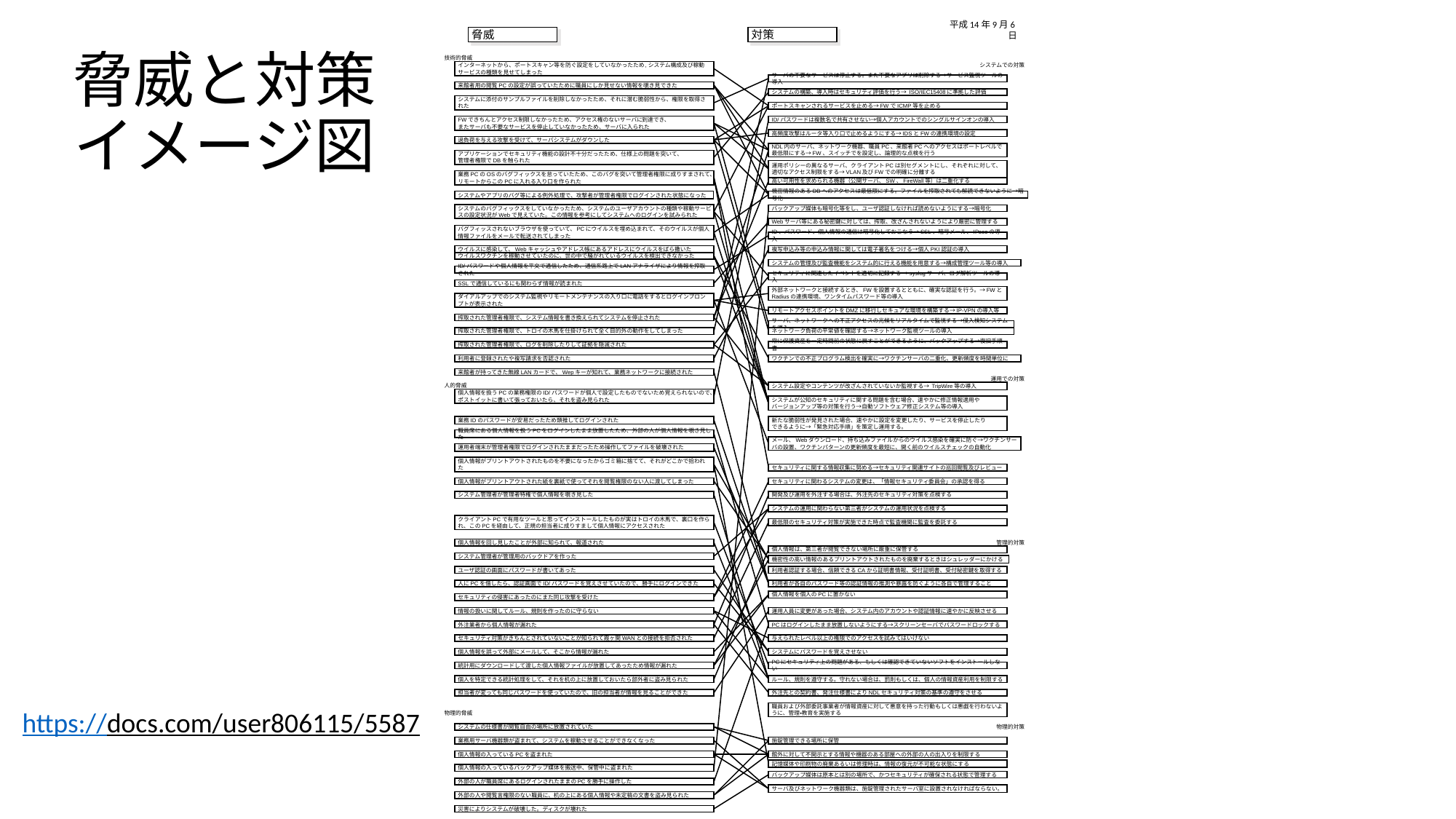

平成14年9月6日
脅威
対策
# 脅威と対策 イメージ図
技術的脅威
インターネットから、ポートスキャン等を防ぐ設定をしていなかったため,システム構成及び稼動サービスの種類を見せてしまった
システムでの対策
サーバの不要なサービスは停止する。また不要なアプリは削除する→サービス監視ツールの導入
来館者用の閲覧PCの設定が誤っていたために職員にしか見せない情報を覗き見できた
システムの構築、導入時はセキュリティ評価を行う→ ISO/IEC15408に準拠した評価
システムに添付のサンプルファイルを削除しなかったため、それに潜む脆弱性から、権限を取得された
ポートスキャンされるサービスを止める→FWでICMP等を止める
FWできちんとアクセス制限しなかったため、アクセス権のないサーバに到達でき、
またサーバも不要なサービスを停止していなかったため、サーバに入られた
ID/パスワードは複数名で共有させない→個人アカウントでのシングルサインオンの導入
高頻度攻撃はルータ等入り口で止めるようにする→IDSとFWの連携環境の設定
過負荷を与える攻撃を受けて、サーバシステムがダウンした
NDL内のサーバ、ネットワーク機器、職員PC、来館者PCへのアクセスはポートレベルで最低限にする→FW、スイッチでを設定し、論理的な点検を行う
アプリケーションでセキュリティ機能の設計不十分だったため、仕様上の問題を突いて、
管理者権限でDBを触られた
運用ポリシーの異なるサーバ、クライアントPCは別セグメントにし、それぞれに対して、適切なアクセス制限をする→VLAN及びFWでの明確に分離する
業務PCのOSのバグフィックスを怠っていたため、このバグを突いて管理者権限に成りすまされて、
リモートからこのPCに入れる入り口を作られた
高い可用性を求められる機器（公開サーバ、SW、FireWall等）は二重化する
システムやアプリのバグ等による例外処理で、攻撃者が管理者権限でログインされた状態になった
機密情報のあるDBへのアクセスは最低限にする。ファイルを搾取されても解読できないように→暗号化
システムのバグフィックスをしていなかったため、システムのユーザアカウントの種類や稼動サービスの設定状況がWebで見えていた。この情報を参考にしてシステムへのログインを試みられた
バックアップ媒体も暗号化等をし、ユーザ認証しなければ読めないようにする→暗号化
Webサーバ等にある秘密鍵に対しては、搾取、改ざんされないようにより厳密に管理する
バグフィッスされないブラウザを使っていて、PCにウイルスを埋め込まれて、そのウイルスが個人情報ファイルをメールで転送されてしまった
ID、パスワード、個人情報の通信は暗号化しておこなう→SSL、暗号メール、IPsecの導入
ウイルスに感染して、Webキャッシュやアドレス帳にあるアドレスにウイルスをばら撒いた
複写申込み等の申込み情報に関しては電子署名をつける→個人PKI認証の導入
ウイルスワクチンを稼動させていたのに、世の中で騒がれているウイルスを検出できなかった
システムの管理及び監査機能をシステム的に行える機能を用意する→構成管理ツール等の導入
ID/パスワードや個人情報を平文で通信したため、通信系路上でLANアナライザにより情報を搾取された
セキュリティに関連したイベントを適切に記録する →syslogサーバ、ログ解析ツールの導入
SSLで通信しているにも関わらず情報が読まれた
外部ネットワークと接続するとき、FWを設置するとともに、確実な認証を行う。→FWとRadiusの連携環境、ワンタイムパスワード等の導入
ダイアルアップでのシステム監視やリモートメンテナンスの入り口に電話をするとログインプロンプトが表示された
リモートアクセスポイントをDMZに移行しセキュアな環境を構築する→IP-VPNの導入等
搾取された管理者権限で、システム情報を書き換えられてシステムを停止された
サーバ、ネットワークへの不正アクセスの兆候をリアルタイムで監視する→侵入検知システムを導入
搾取された管理者権限で、トロイの木馬を仕掛けられて全く目的外の動作をしてしまった
ネットワーク負荷の平常値を確認する→ネットワーク監視ツールの導入
搾取された管理者権限で、ログを削除したりして証拠を隠滅された
常に保護資産を一定時間前の状態に戻すことができるように、バックアップする→復旧手順書
利用者に登録されたや複写請求を否認された
ワクチンでの不正プログラム検出を確実に→ワクチンサーバの二重化、更新頻度を時間単位に
来館者が持ってきた無線LANカードで、Wepキーが知れて、業務ネットワークに接続された
運用での対策
人的脅威
システム設定やコンテンツが改ざんされていないか監視する→ TripWire等の導入
個人情報を扱うPCの業務権限のID/パスワードが個人で設定したものでないため覚えられないので、
ポストイットに書いて張っておいたら、それを盗み見られた
システムが公知のセキュリティに関する問題を含む場合、速やかに修正情報適用や
バージョンアップ等の対策を行う→自動ソフトウェア修正システム等の導入
業務IDのパスワードが安易だったため類推してログインされた
新たな脆弱性が発見された場合、速やかに設定を変更したり、サービスを停止したり
できるように→「緊急対応手順」を策定し運用する。
職員席にある個人情報を扱うPCをログインしたまま放置したため、外部の人が個人情報を覗き見した
メール、Webダウンロード、持ち込みファイルからのウイルス感染を確実に防ぐ→ワクチンサーバの設置、ワクチンパターンの更新頻度を最短に、開く前のウイルスチェックの自動化
運用者端末が管理者権限でログインされたままだったため操作してファイルを破壊された
個人情報がプリントアウトされたものを不要になったからゴミ箱に捨てて、それがどこかで拾われた
セキュリティに関する情報収集に努める→セキュリティ関連サイトの巡回閲覧及びレビュー
個人情報がプリントアウトされた紙を裏紙で使ってそれを閲覧権限のない人に渡してしまった
セキュリティに関わるシステムの変更は、「情報セキュリティ委員会」の承認を得る
システム管理者が管理者特権で個人情報を覗き見した
開発及び運用を外注する場合は、外注先のセキュリティ対策を点検する
システムの運用に関わらない第三者がシステムの運用状況を点検する
クライアントPCで有用なツールと思ってインストールしたものが実はトロイの木馬で、裏口を作られ、このPCを経由して、正規の担当者に成りすまして個人情報にアクセスされた
最低限のセキュリティ対策が実施できた時点で監査機関に監査を委託する
個人情報を回し見したことが外部に知られて、報道された
管理的対策
個人情報は、第三者が閲覧できない場所に厳重に保管する
システム管理者が管理用のバックドアを作った
機密性の高い情報のあるプリントアウトされたものを廃棄するときはシュレッダーにかける
ユーザ認証の画面にパスワードが書いてあった
利用者認証する場合、信頼できるCAから証明書情報、受付証明書、受付秘密鍵を取得する
人にPCを借したら、認証画面でID/パスワードを覚えさせていたので、勝手にログインできた
利用者が各自のパスワード等の認証情報の推測や暴露を防ぐように各自で管理すること
個人情報を個人のPCに置かない
セキュリティの侵害にあったのにまた同じ攻撃を受けた
情報の扱いに関してルール、規則を作ったのに守らない
運用人員に変更があった場合、システム内のアカウントや認証情報に速やかに反映させる
外注業者から個人情報が漏れた
PCはログインしたまま放置しないようにする→スクリーンセーバでパスワードロックする
セキュリティ対策がきちんとされていないことが知られて霞ヶ関WANとの接続を拒否された
与えられたレベル以上の権限でのアクセスを試みてはいけない
個人情報を誤って外部にメールして、そこから情報が漏れた
システムにパスワードを覚えさせない
統計用にダウンロードして渡した個人情報ファイルが放置してあったため情報が漏れた
PCにセキュリティ上の問題がある、もしくは確認できていないソフトをインストールしない
個人を特定できる統計処理をして、それを机の上に放置しておいたら部外者に盗み見られた
ルール、規則を遵守する。守れない場合は、罰則もしくは、個人の情報資産利用を制限する
担当者が変っても同じパスワードを使っていたので、旧の担当者が情報を見ることができた
外注先との契約書、発注仕様書によりNDLセキュリティ対策の基準の遵守をさせる
https://docs.com/user806115/5587
職員および外部委託事業者が情報資産に対して悪意を持った行動もしくは悪戯を行わないように、管理・教育を実施する
物理的脅威
システムの仕様書が閲覧自由の場所に放置されていた
物理的対策
業務用サーバ機器類が盗まれて、システムを稼動させることができなくなった
施錠管理できる場所に保管
個人情報の入っているPCを盗まれた
館外に対して不開示とする情報や機器のある部屋への外部の人の出入りを制限する
記憶媒体や印刷物の廃棄あるいは修理時は、情報の復元が不可能な状態にする
個人情報の入っているバックアップ媒体を搬送中、保管中に盗まれた
バックアップ媒体は原本とは別の場所で、かつセキュリティが確保される状態で管理する
外部の人が職員席にあるログインされたままのPCを勝手に操作した
サーバ及びネットワーク機器類は、施錠管理されたサーバ室に設置されなければならない。
外部の人や閲覧言権限のない職員に、机の上にある個人情報や未定稿の文書を盗み見られた
災害によりシステムが破壊した。ディスクが壊れた